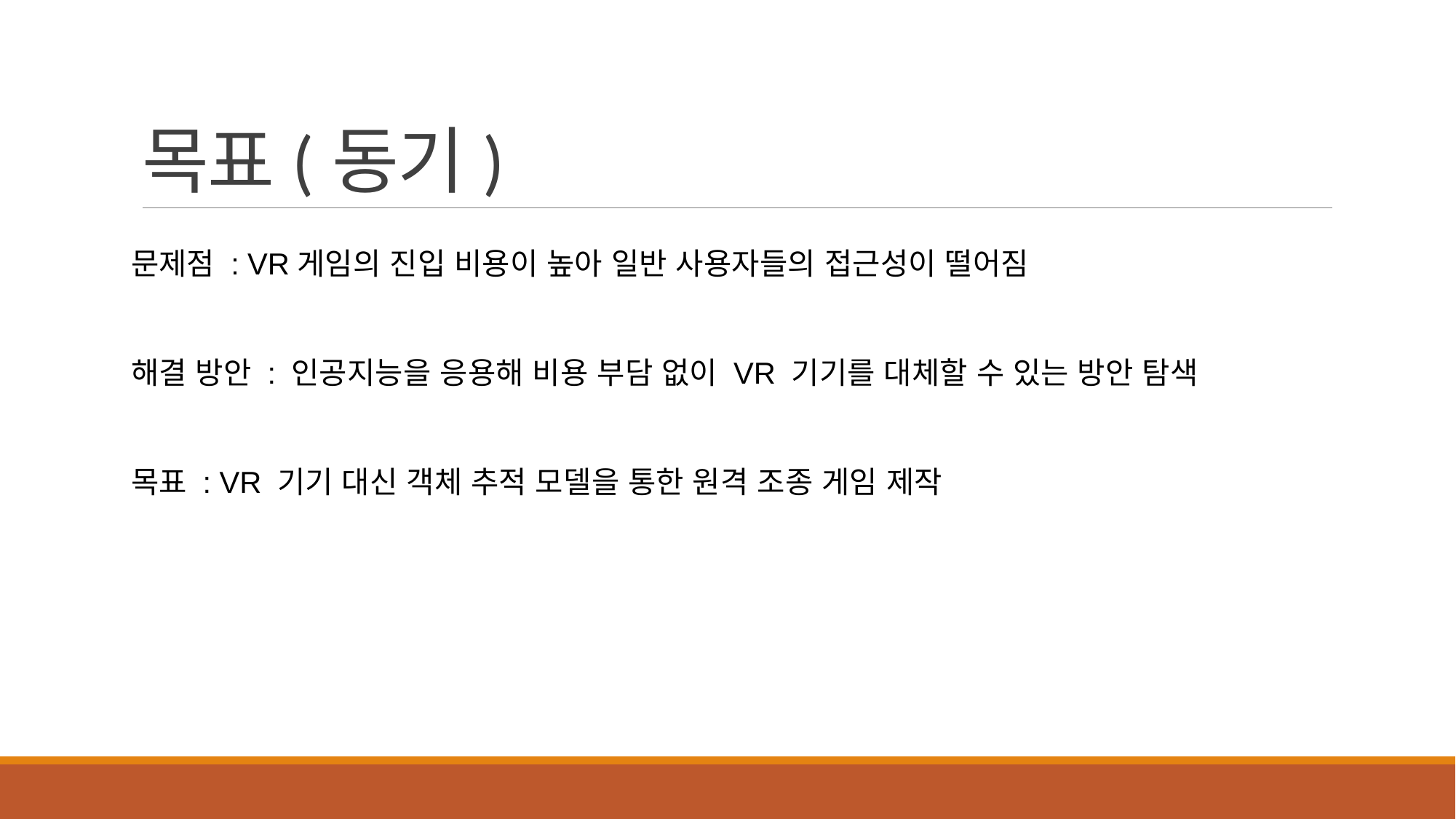

# 목표(동기)
문제점 : VR게임의 진입 비용이 높아 일반 사용자들의 접근성이 떨어짐

해결 방안 : 인공지능을 응용해 비용 부담 없이 VR 기기를 대체할 수 있는 방안 탐색

목표 : VR 기기 대신 객체 추적 모델을 통한 원격 조종 게임 제작